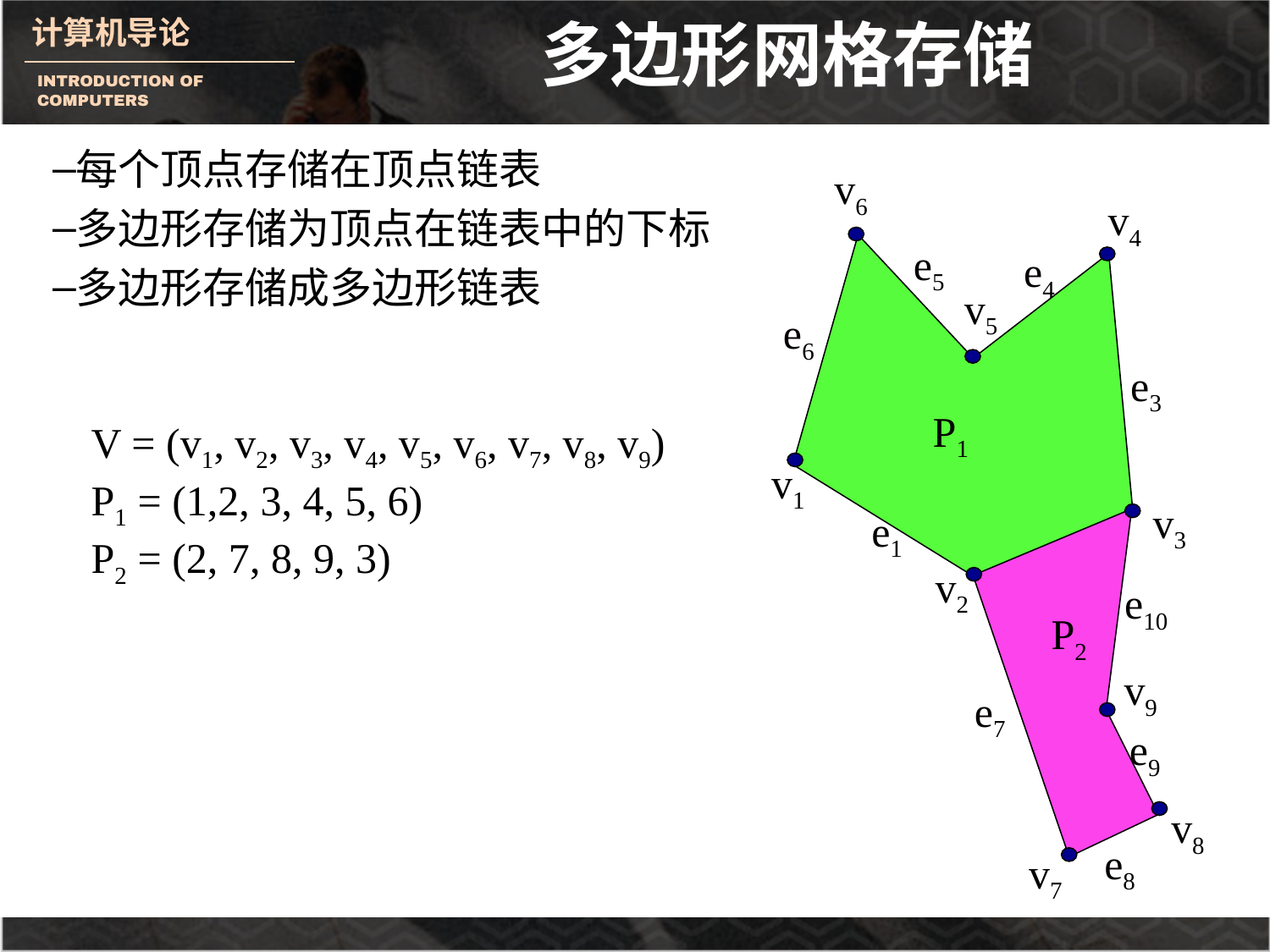

# 多边形网格存储
每个顶点存储在顶点链表
多边形存储为顶点在链表中的下标
多边形存储成多边形链表
v6
v4

e5

e4

v5
e6

e3
v1

v3
e1

v2
e2

e10
v9
e7

e9
v8

e8
v7

P1
P2
V = (v1, v2, v3, v4, v5, v6, v7, v8, v9)
P1 = (1,2, 3, 4, 5, 6)
P2 = (2, 7, 8, 9, 3)